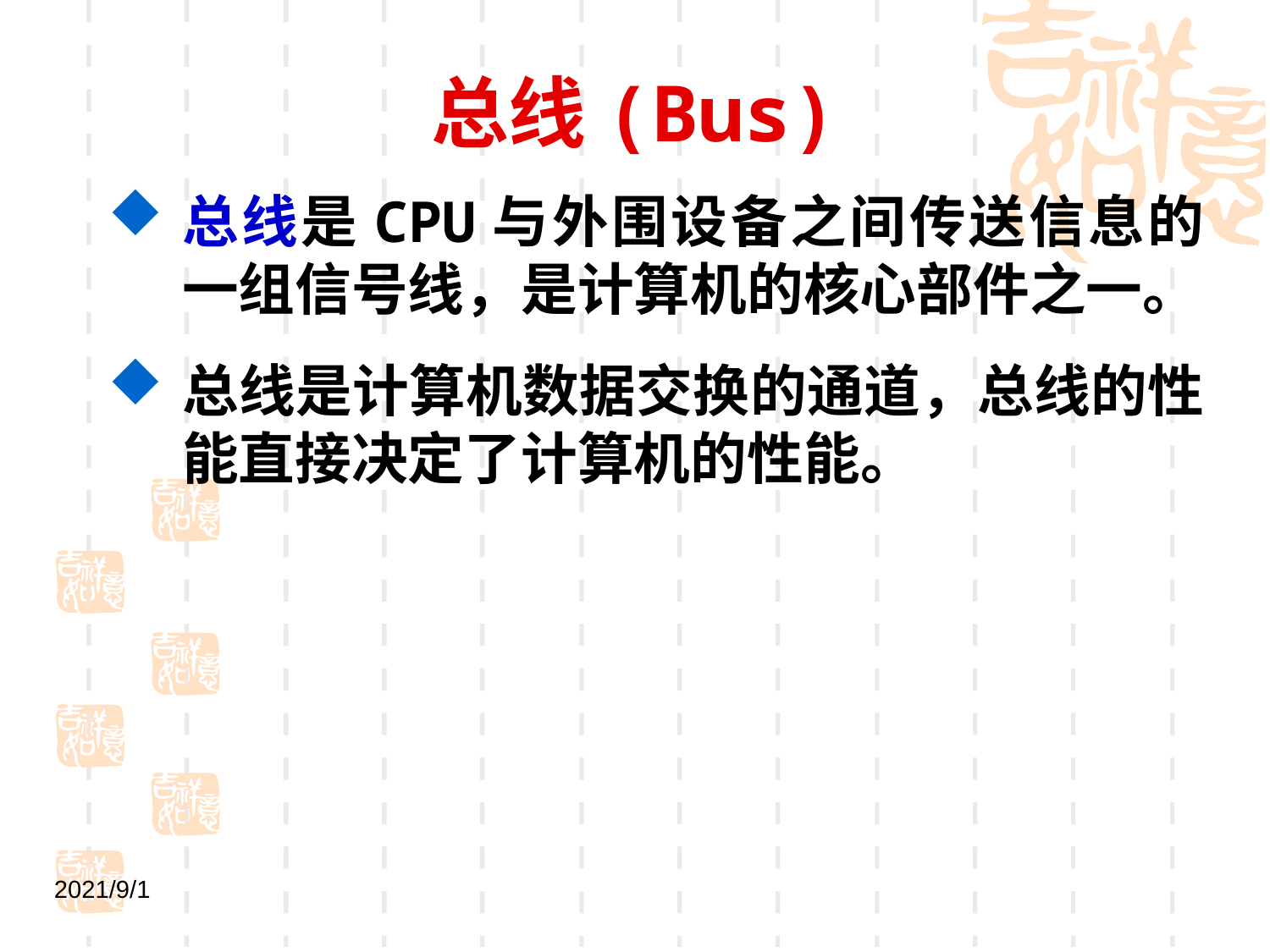

# 总线(Bus)
总线是CPU与外围设备之间传送信息的一组信号线，是计算机的核心部件之一。
总线是计算机数据交换的通道，总线的性能直接决定了计算机的性能。
2021/9/1